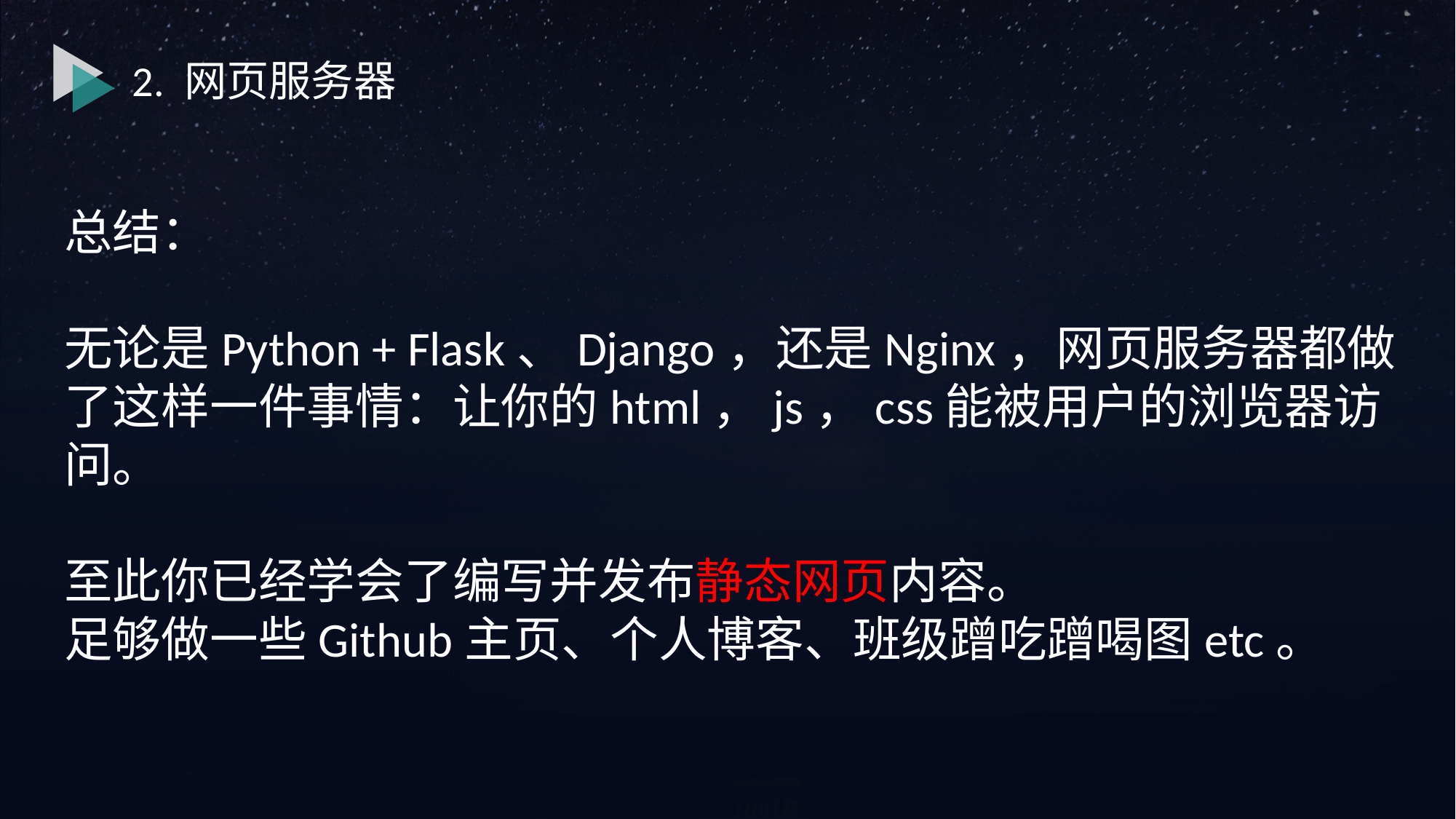

2. 网页服务器
总结：

无论是Python + Flask、Django，还是Nginx，网页服务器都做了这样一件事情：让你的html，js，css能被用户的浏览器访问。

至此你已经学会了编写并发布静态网页内容。
足够做一些Github主页、个人博客、班级蹭吃蹭喝图etc。